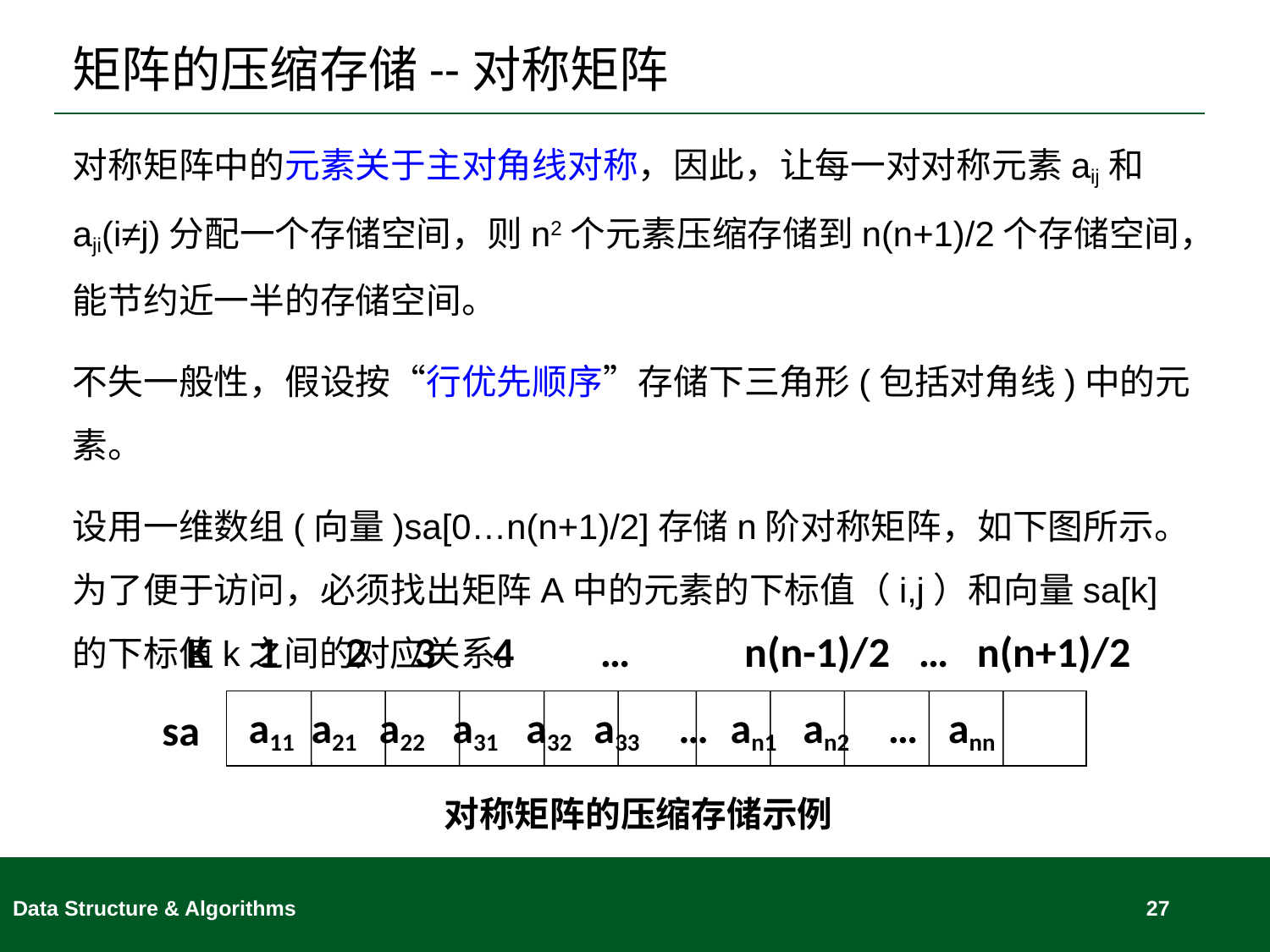

# 矩阵的压缩存储--对称矩阵
对称矩阵中的元素关于主对角线对称，因此，让每一对对称元素aij和aji(i≠j)分配一个存储空间，则n2个元素压缩存储到n(n+1)/2个存储空间，能节约近一半的存储空间。
不失一般性，假设按“行优先顺序”存储下三角形(包括对角线)中的元素。
设用一维数组(向量)sa[0…n(n+1)/2]存储n阶对称矩阵，如下图所示。为了便于访问，必须找出矩阵A中的元素的下标值（i,j）和向量sa[k]的下标值k之间的对应关系。

K     1       2     3      4         …            n(n-1)/2   …   n(n+1)/2
 a11   a21    a22     a31     a32    a33       …    an1    an2       …    ann

sa
对称矩阵的压缩存储示例
Data Structure & Algorithms
27